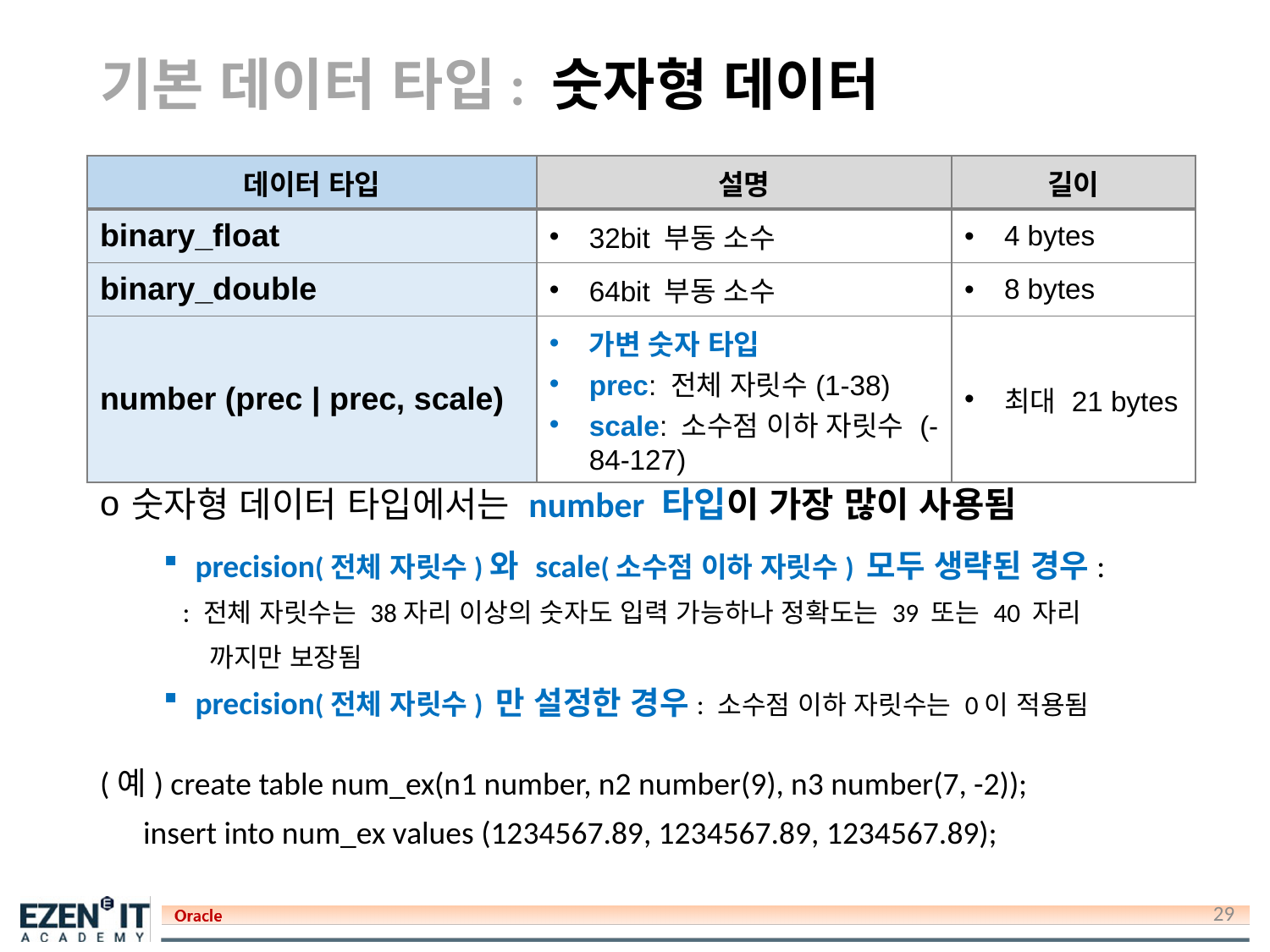

# 기본 데이터 타입: 숫자형 데이터
| 데이터 타입 | 설명 | 길이 |
| --- | --- | --- |
| binary\_float | 32bit 부동 소수 | 4 bytes |
| binary\_double | 64bit 부동 소수 | 8 bytes |
| number (prec | prec, scale) | 가변 숫자 타입 prec: 전체 자릿수(1-38) scale: 소수점 이하 자릿수 (-84-127) | 최대 21 bytes |
숫자형 데이터 타입에서는 number 타입이 가장 많이 사용됨
precision(전체 자릿수)와 scale(소수점 이하 자릿수) 모두 생략된 경우:
   : 전체 자릿수는 38자리 이상의 숫자도 입력 가능하나 정확도는 39 또는 40 자리
     까지만 보장됨
precision(전체 자릿수) 만 설정한 경우: 소수점 이하 자릿수는 0이 적용됨
(예) create table num_ex(n1 number, n2 number(9), n3 number(7, -2));
      insert into num_ex values (1234567.89, 1234567.89, 1234567.89);
29